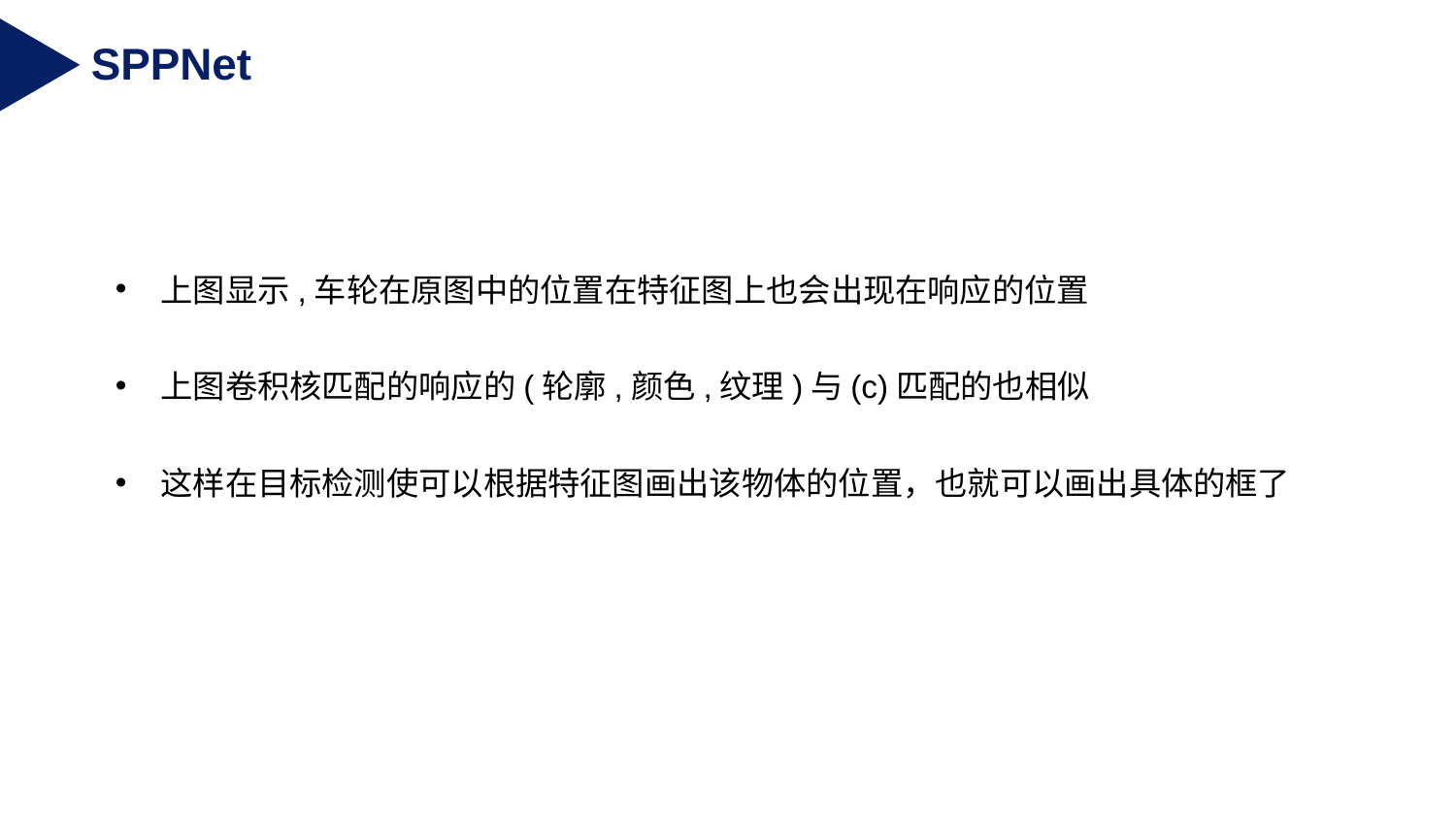

SPPNet
上图显示,车轮在原图中的位置在特征图上也会出现在响应的位置
上图卷积核匹配的响应的(轮廓,颜色,纹理)与(c)匹配的也相似
这样在目标检测使可以根据特征图画出该物体的位置，也就可以画出具体的框了